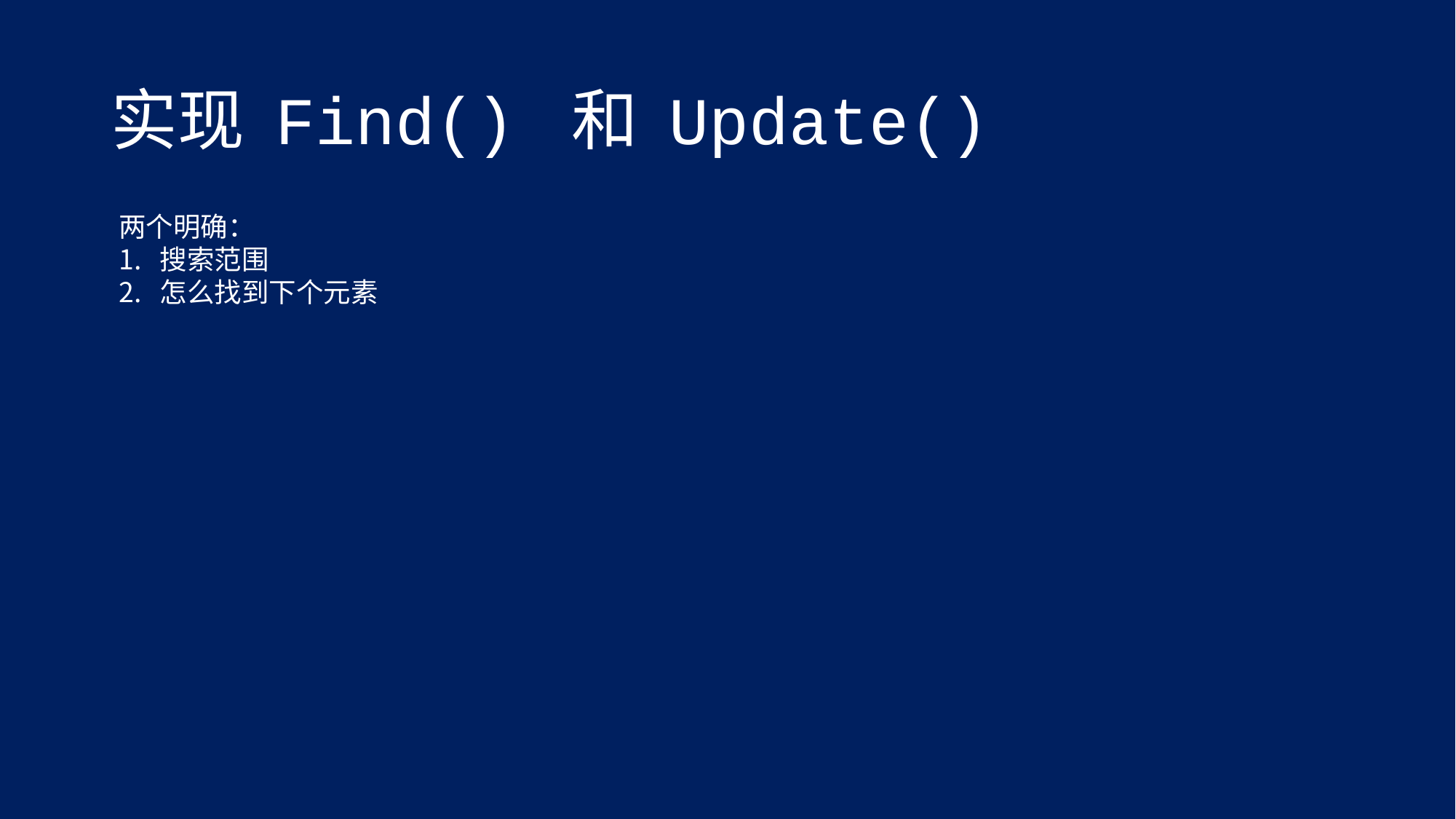

# 实现 Find() 和 Update()
两个明确：
搜索范围
怎么找到下个元素